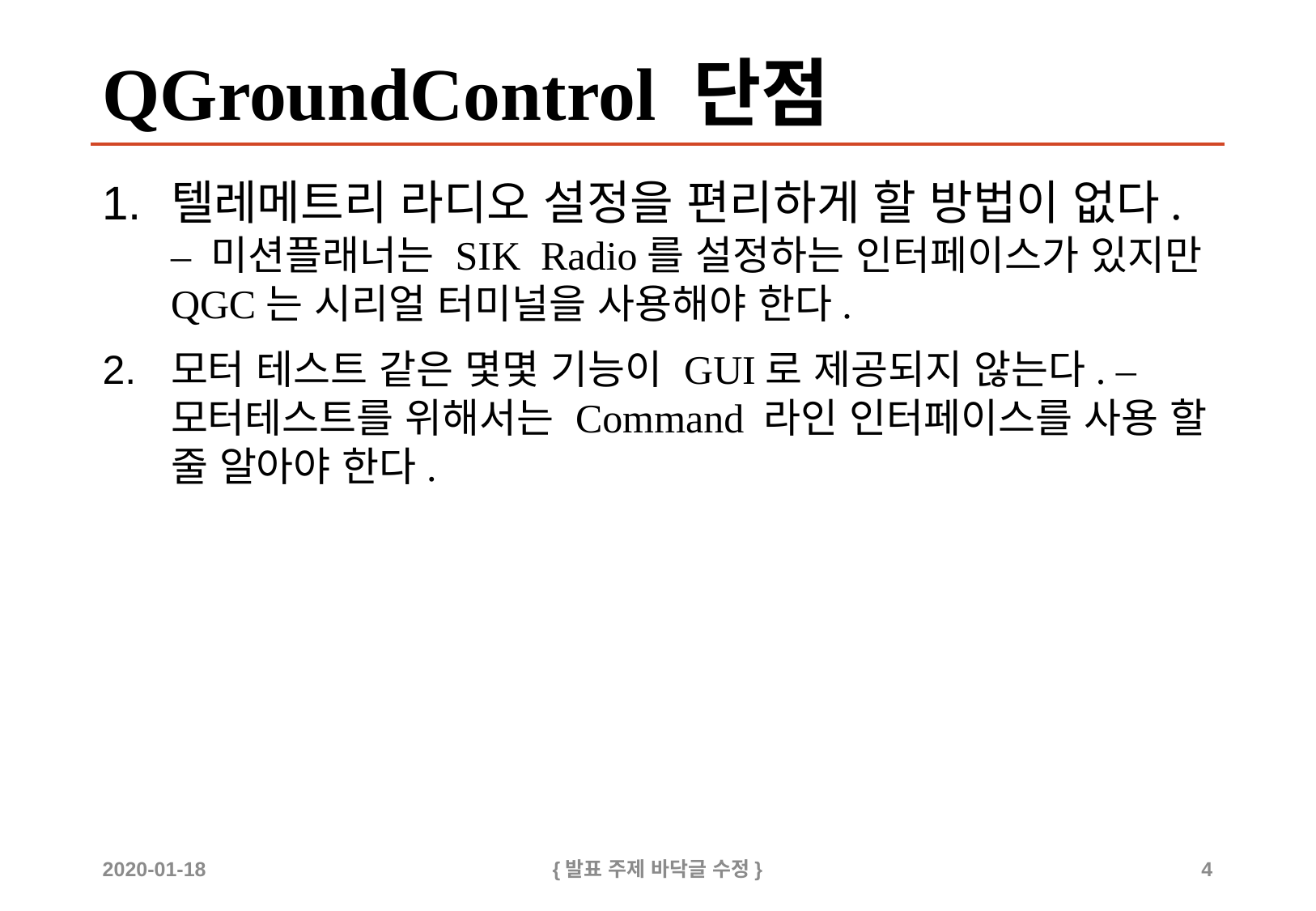

# QGroundControl 단점
텔레메트리 라디오 설정을 편리하게 할 방법이 없다. – 미션플래너는 SIK  Radio를 설정하는 인터페이스가 있지만 QGC는 시리얼 터미널을 사용해야 한다.
모터 테스트 같은 몇몇 기능이 GUI로 제공되지 않는다. – 모터테스트를 위해서는 Command 라인 인터페이스를 사용 할 줄 알아야 한다.

2020-01-18
{발표 주제 바닥글 수정}
4